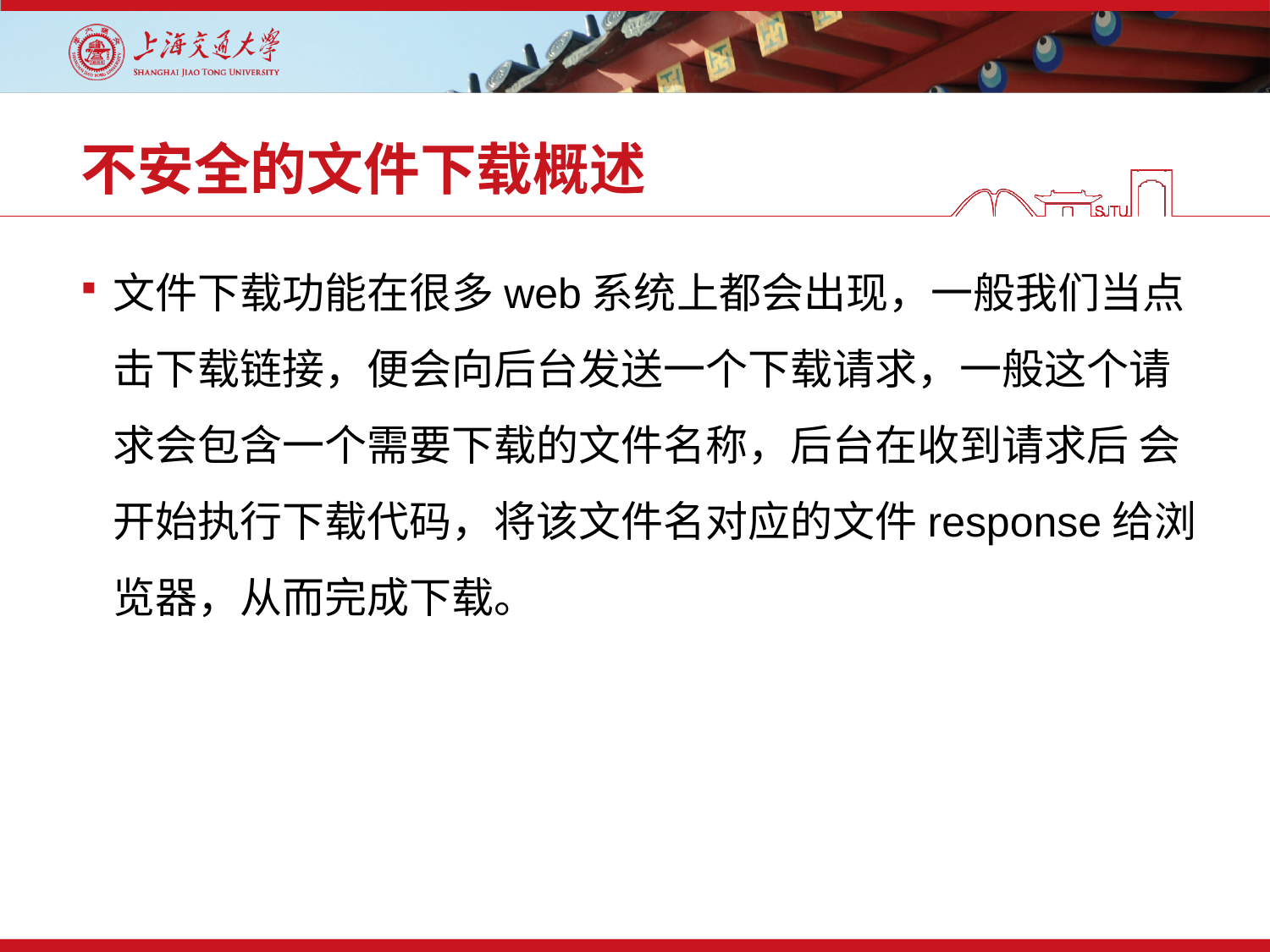

# 不安全的文件下载概述
文件下载功能在很多web系统上都会出现，一般我们当点击下载链接，便会向后台发送一个下载请求，一般这个请求会包含一个需要下载的文件名称，后台在收到请求后 会开始执行下载代码，将该文件名对应的文件response给浏览器，从而完成下载。